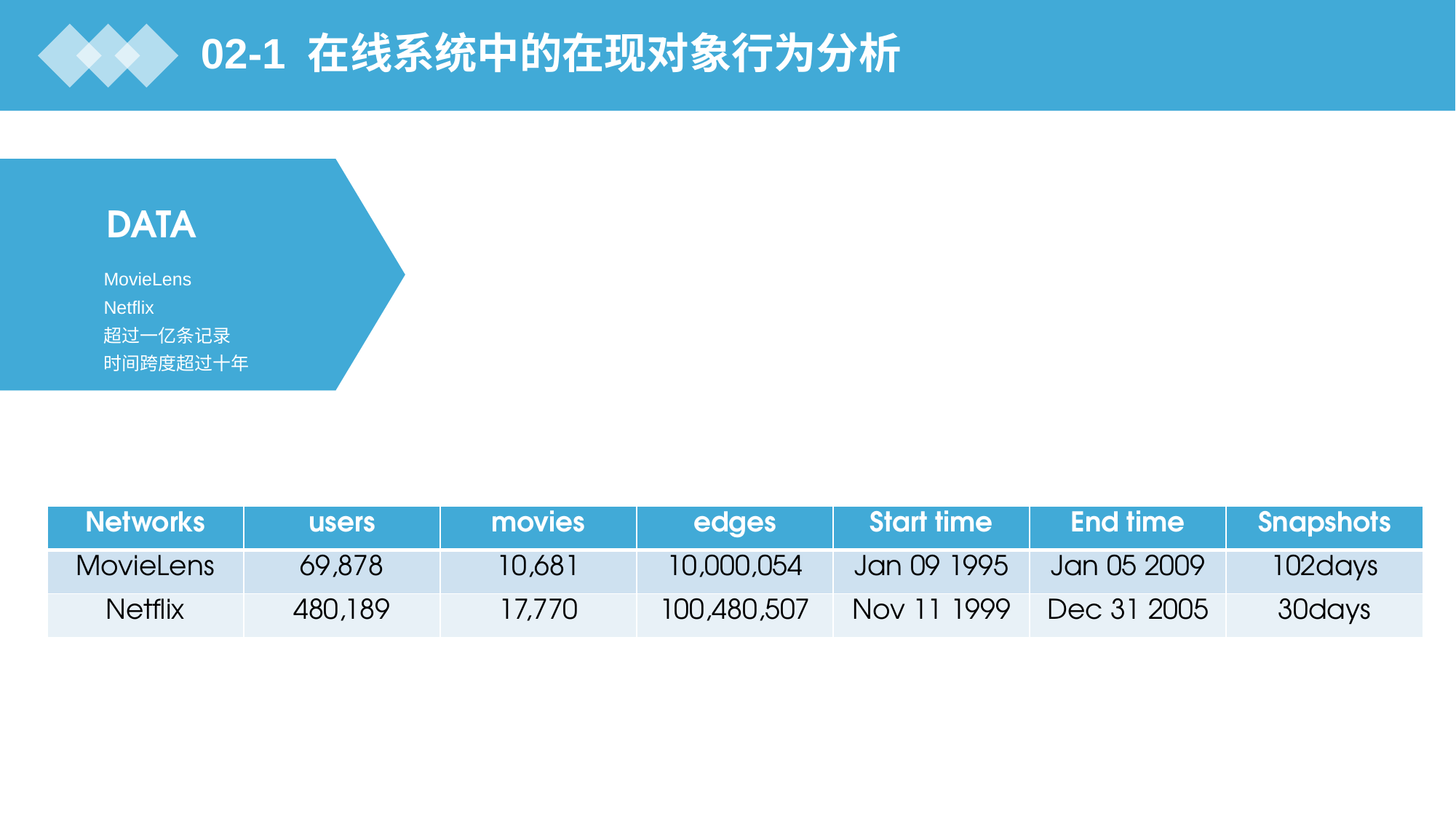

02-1 在线系统中的在现对象行为分析

DATA
MovieLens
Netflix
超过一亿条记录
时间跨度超过十年
| Networks | users | movies | edges | Start time | End time | Snapshots |
| --- | --- | --- | --- | --- | --- | --- |
| MovieLens | 69,878 | 10,681 | 10,000,054 | Jan 09 1995 | Jan 05 2009 | 102days |
| Netflix | 480,189 | 17,770 | 100,480,507 | Nov 11 1999 | Dec 31 2005 | 30days |